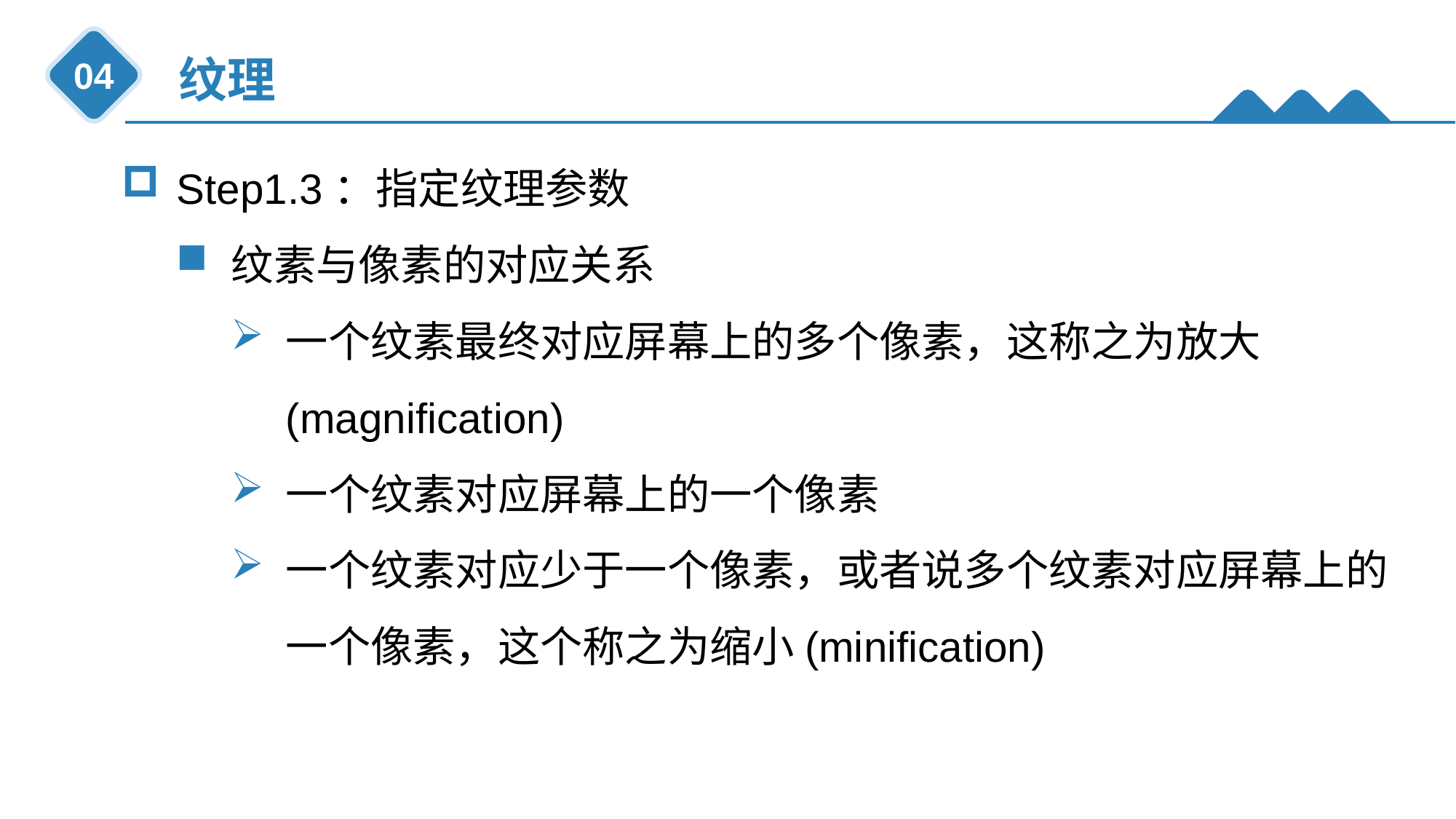

纹理
04

Step1.3：指定纹理参数
纹素与像素的对应关系
一个纹素最终对应屏幕上的多个像素，这称之为放大(magnification)
一个纹素对应屏幕上的一个像素
一个纹素对应少于一个像素，或者说多个纹素对应屏幕上的一个像素，这个称之为缩小(minification)